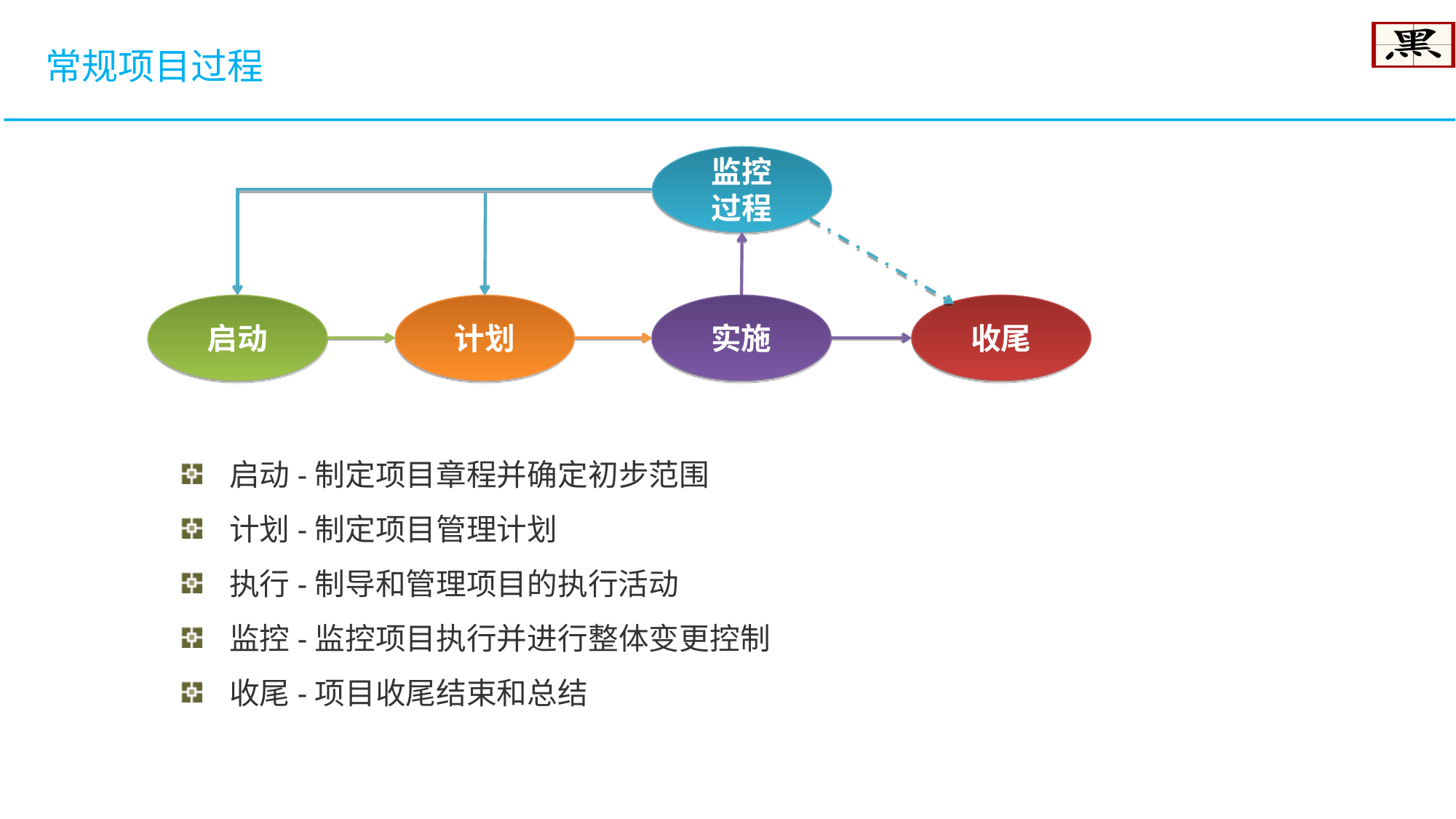

常规项目过程
监控
过程
启动
计划
实施
收尾
   启动-制定项目章程并确定初步范围
   计划-制定项目管理计划
   执行-制导和管理项目的执行活动
   监控-监控项目执行并进行整体变更控制
   收尾-项目收尾结束和总结